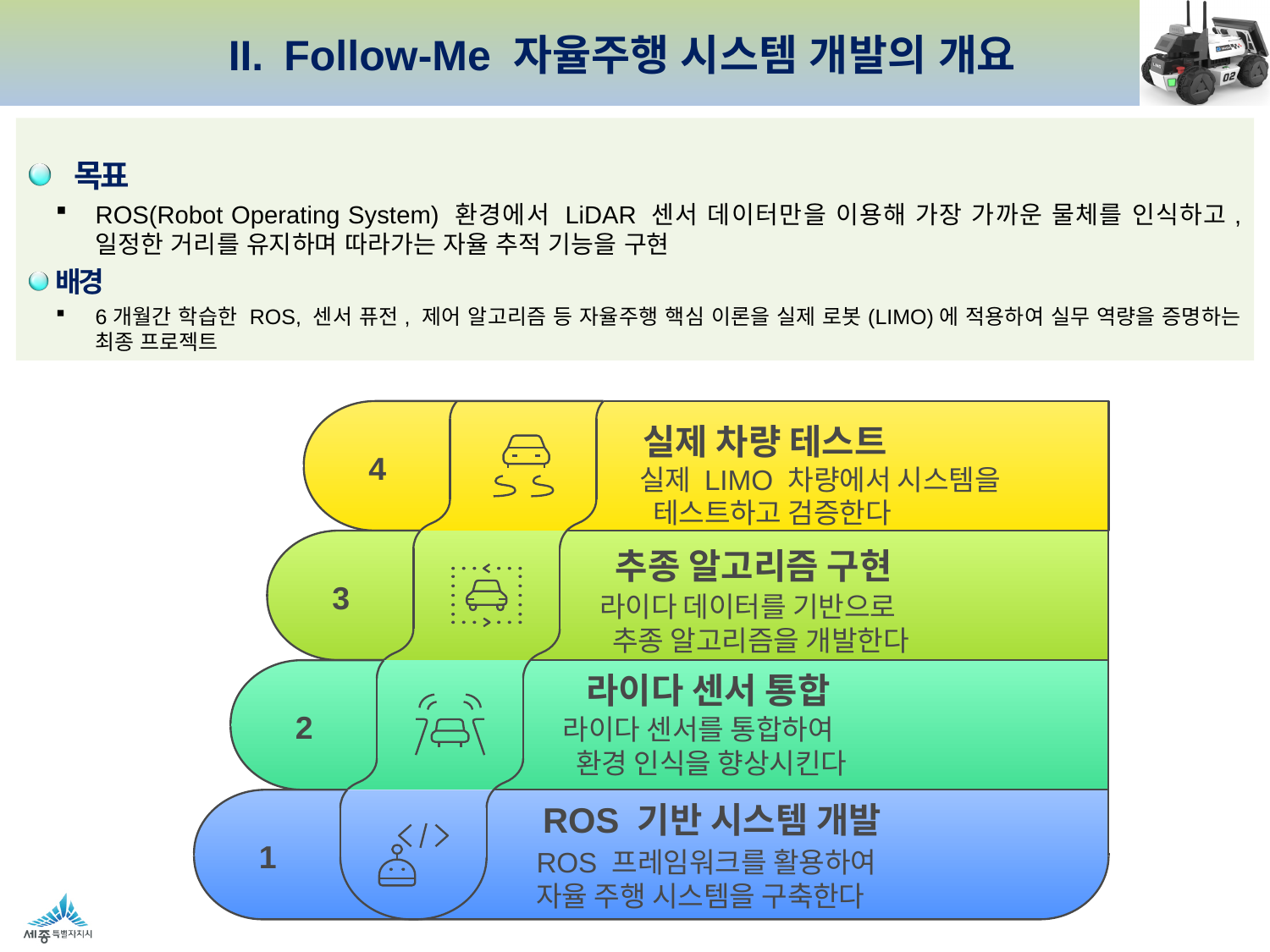

Follow-Me 자율주행 시스템 개발의 개요

  목표
ROS(Robot Operating System) 환경에서 LiDAR 센서 데이터만을 이용해 가장 가까운 물체를 인식하고, 일정한 거리를 유지하며 따라가는 자율 추적 기능을 구현
배경
6개월간 학습한 ROS, 센서 퓨전, 제어 알고리즘 등 자율주행 핵심 이론을 실제 로봇(LIMO)에 적용하여 실무 역량을 증명하는 최종 프로젝트

실제 차량 테스트

4
실제 LIMO 차량에서 시스템을
 테스트하고 검증한다

추종 알고리즘 구현

3
라이다 데이터를 기반으로
 추종 알고리즘을 개발한다

라이다 센서 통합

2
라이다 센서를 통합하여
 환경 인식을 향상시킨다

ROS 기반 시스템 개발

1
ROS 프레임워크를 활용하여
자율 주행 시스템을 구축한다